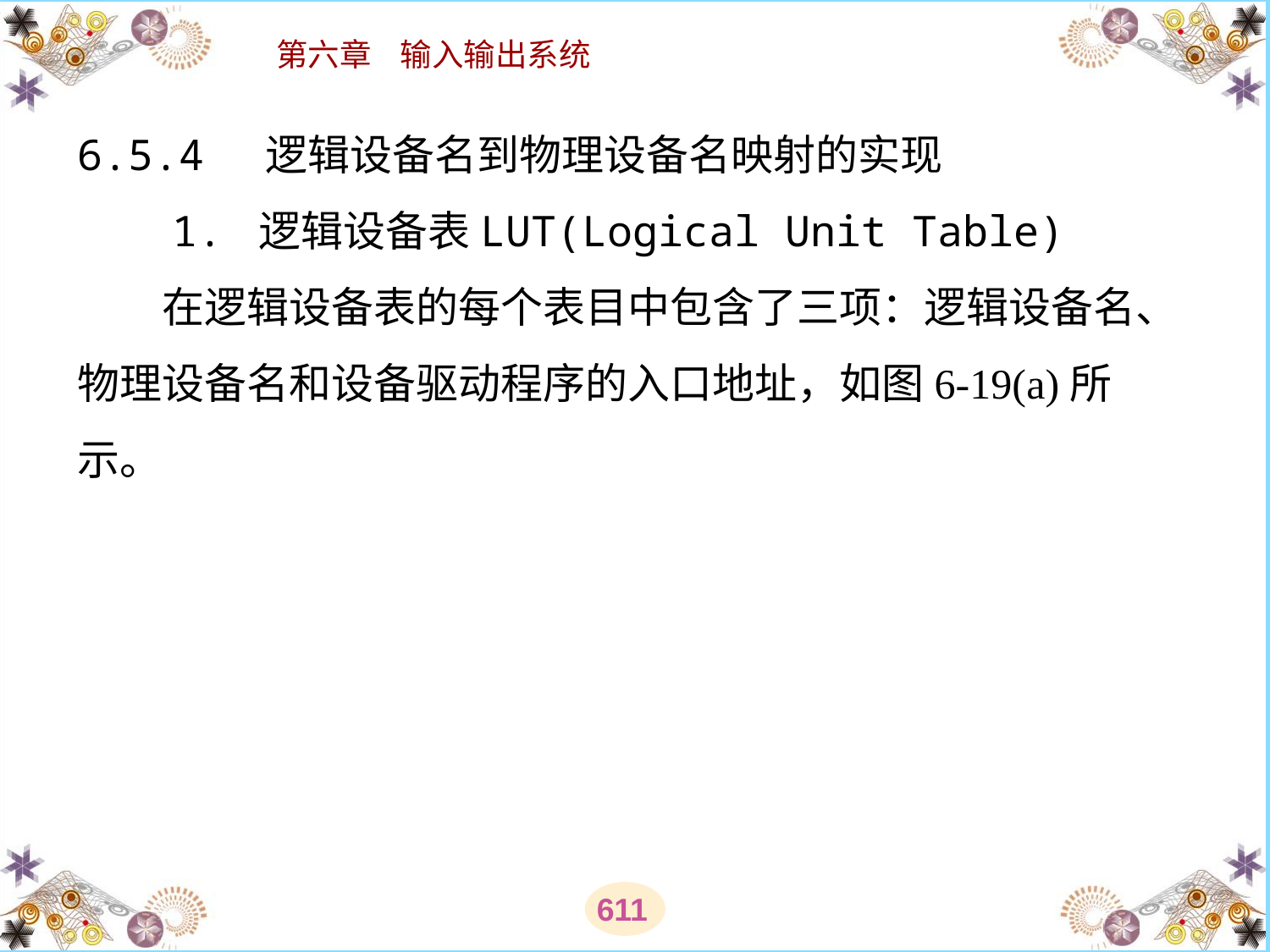

# 6.5.4  逻辑设备名到物理设备名映射的实现 　　1. 逻辑设备表LUT(Logical Unit Table) 　　在逻辑设备表的每个表目中包含了三项：逻辑设备名、物理设备名和设备驱动程序的入口地址，如图6-19(a)所示。